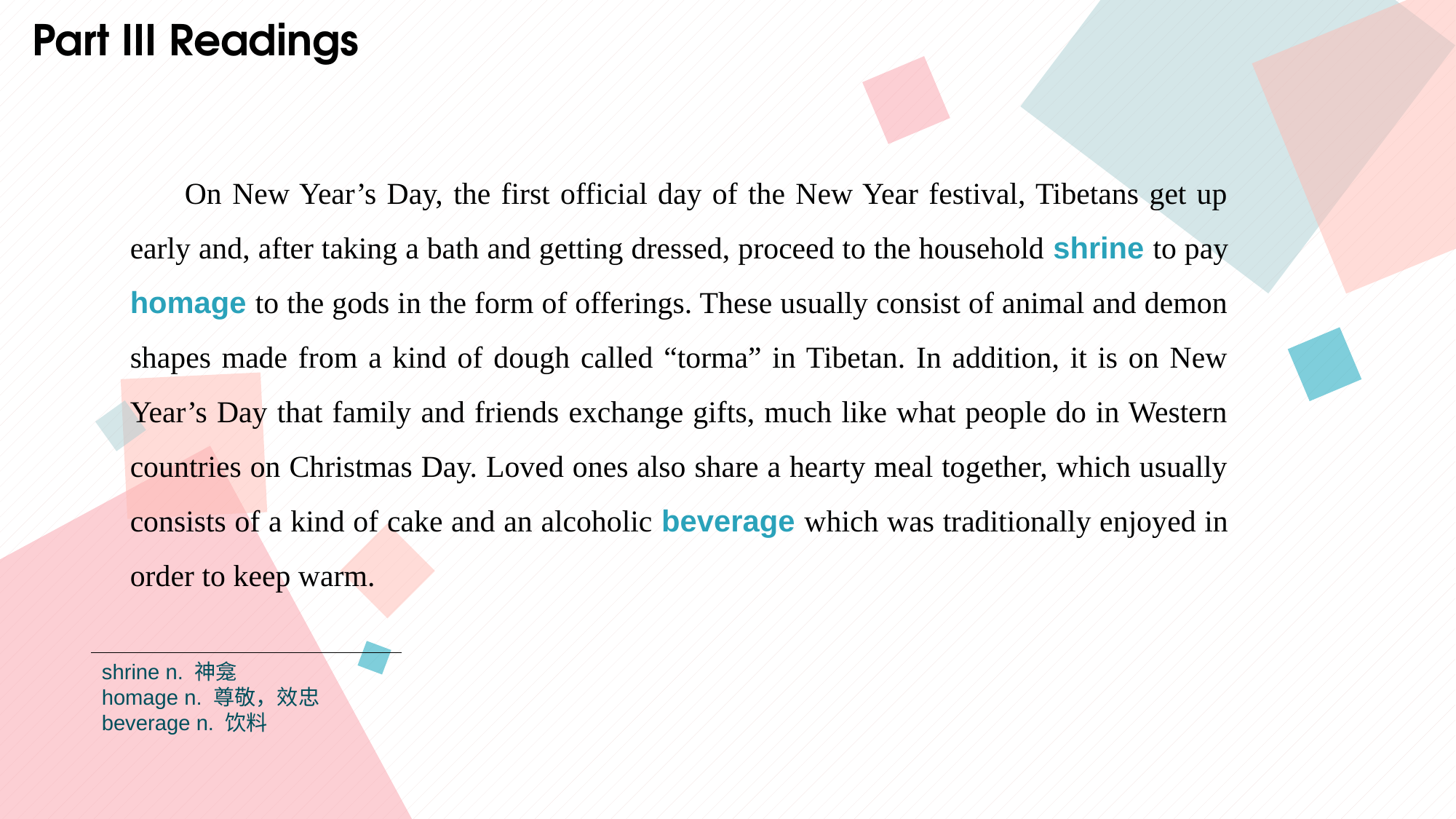

Part III Readings
On New Year’s Day, the first official day of the New Year festival, Tibetans get up early and, after taking a bath and getting dressed, proceed to the household shrine to pay homage to the gods in the form of offerings. These usually consist of animal and demon shapes made from a kind of dough called “torma” in Tibetan. In addition, it is on New Year’s Day that family and friends exchange gifts, much like what people do in Western countries on Christmas Day. Loved ones also share a hearty meal together, which usually consists of a kind of cake and an alcoholic beverage which was traditionally enjoyed in order to keep warm.
shrine n. 神龛
homage n. 尊敬，效忠
beverage n. 饮料